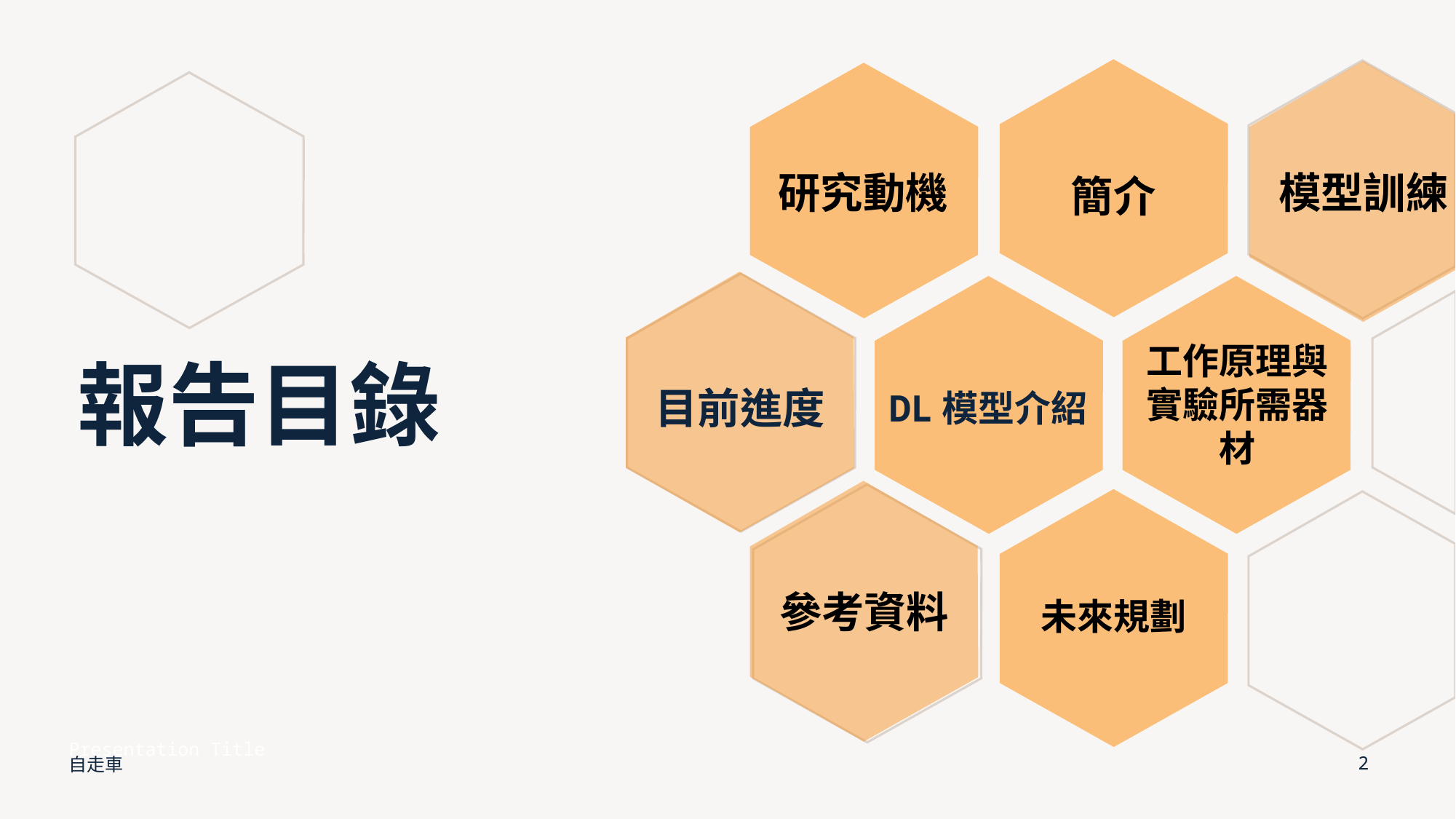

模型訓練
研究動機
簡介

# 報告目錄
工作原理與實驗所需器材
目前進度
DL模型介紹
參考資料
未來規劃
Presentation Title
自走車
2